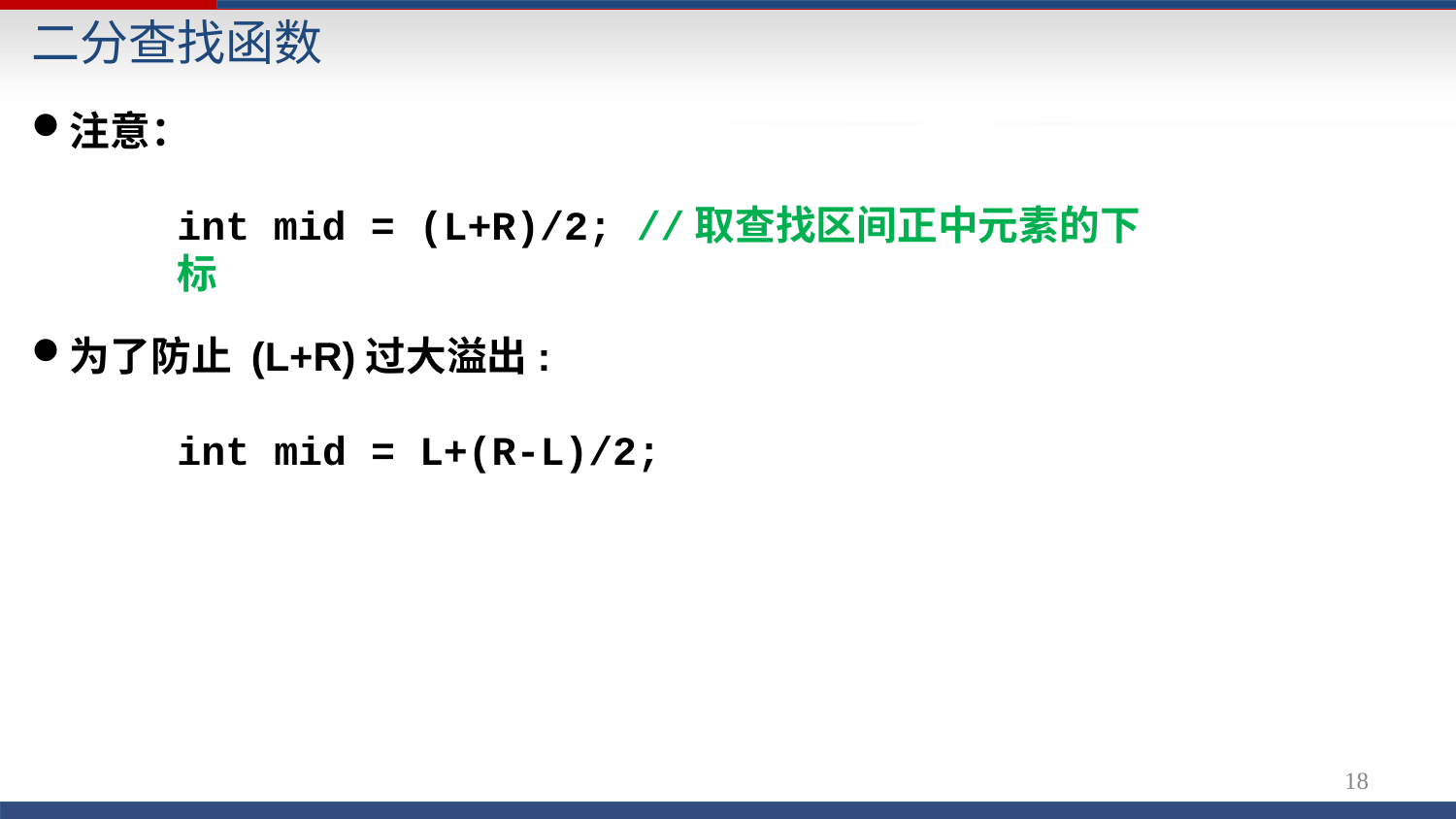

# 二分查找函数
注意：
int mid = (L+R)/2; //取查找区间正中元素的下标

为了防止 (L+R)过大溢出:
int mid = L+(R-L)/2;
18